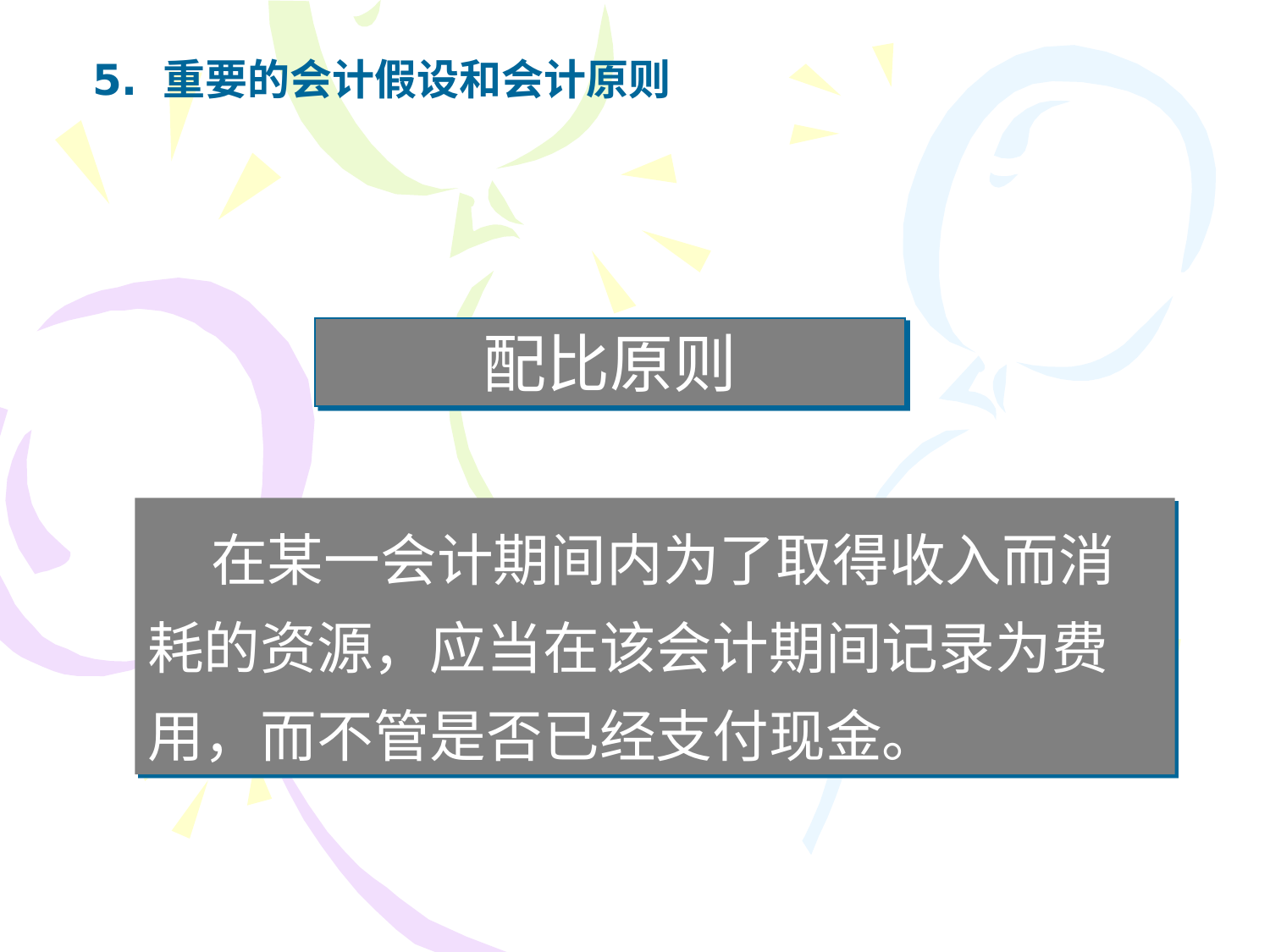

5. 重要的会计假设和会计原则
配比原则
在某一会计期间内为了取得收入而消耗的资源，应当在该会计期间记录为费用，而不管是否已经支付现金。
65